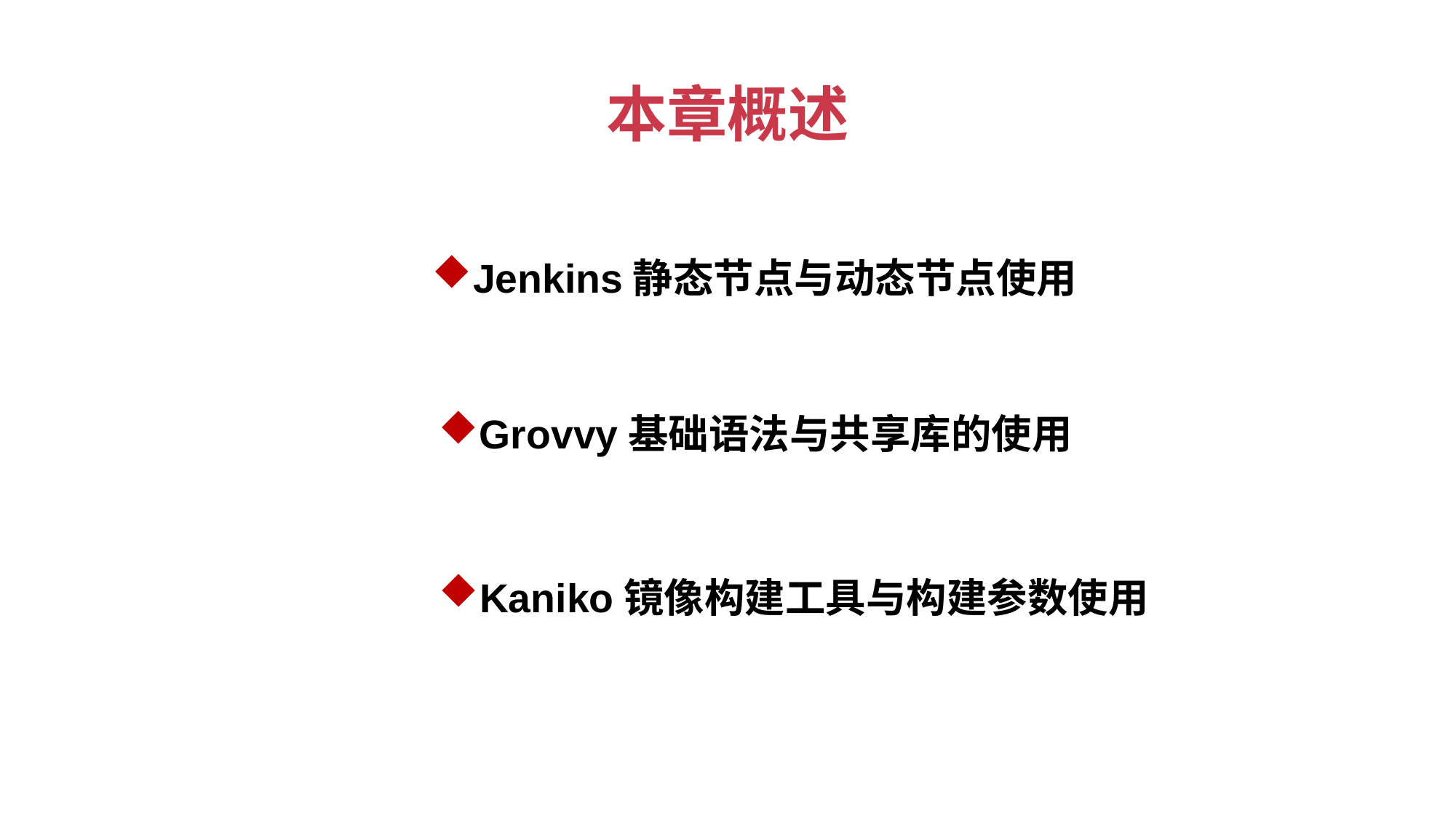

本章概述
Jenkins静态节点与动态节点使用
Grovvy基础语法与共享库的使用
Kaniko镜像构建工具与构建参数使用